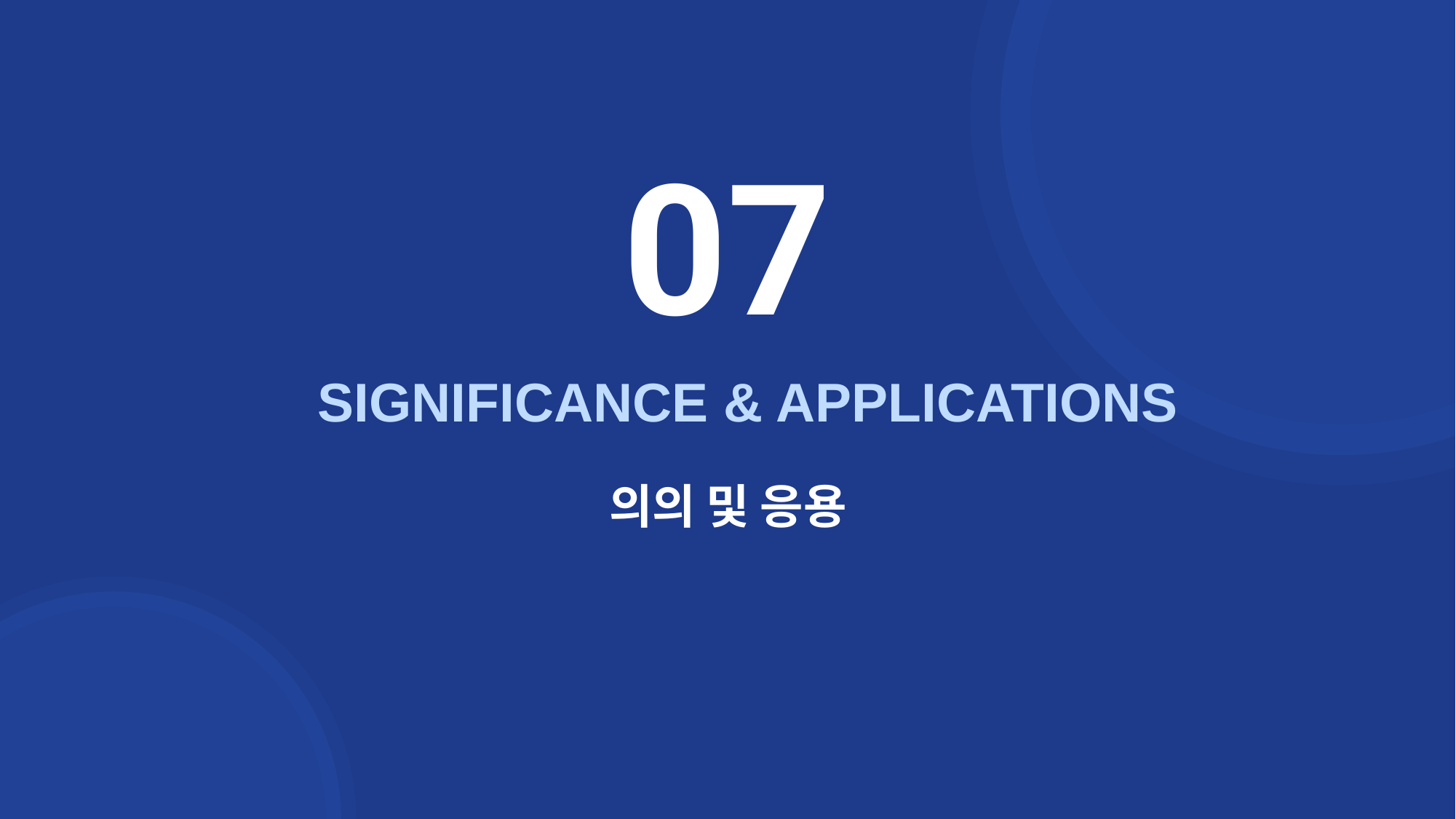

07
SIGNIFICANCE & APPLICATIONS
의의 및 응용